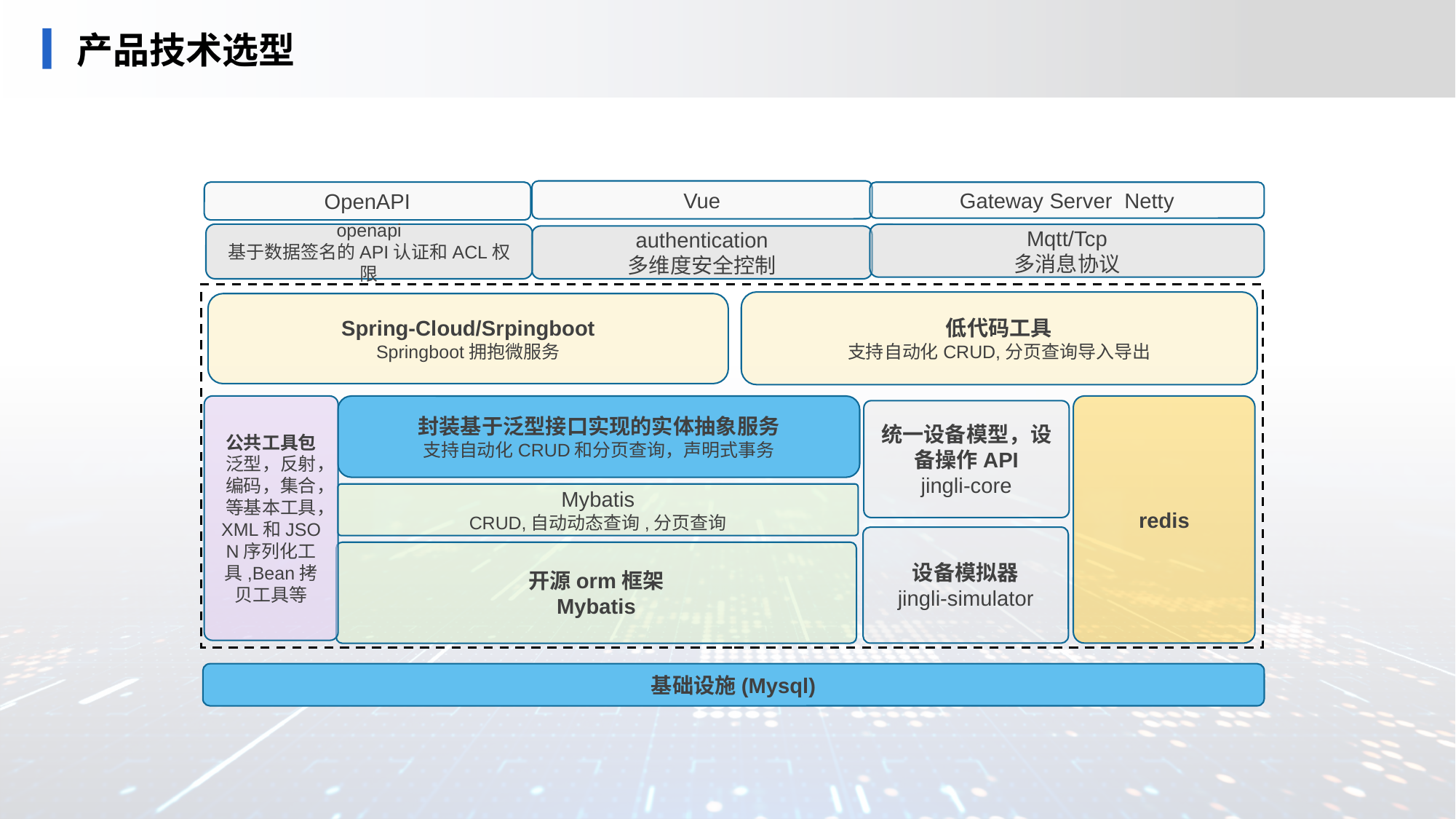

# 产品技术选型
Vue
OpenAPI
Gateway Server  Netty
openapi
基于数据签名的API认证和ACL权限

Mqtt/Tcp
多消息协议

authentication
多维度安全控制

低代码工具
支持自动化CRUD,分页查询导入导出
Spring-Cloud/Srpingboot
Springboot拥抱微服务
公共工具包
泛型，反射，编码，集合，等基本工具，XML和JSO N序列化工具,Bean拷贝工具等
封装基于泛型接口实现的实体抽象服务
支持自动化CRUD和分页查询，声明式事务
redis
统一设备模型，设备操作API
jingli-core
Mybatis
CRUD,自动动态查询,分页查询
设备模拟器
jingli-simulator
开源orm框架
Mybatis
基础设施(Mysql)